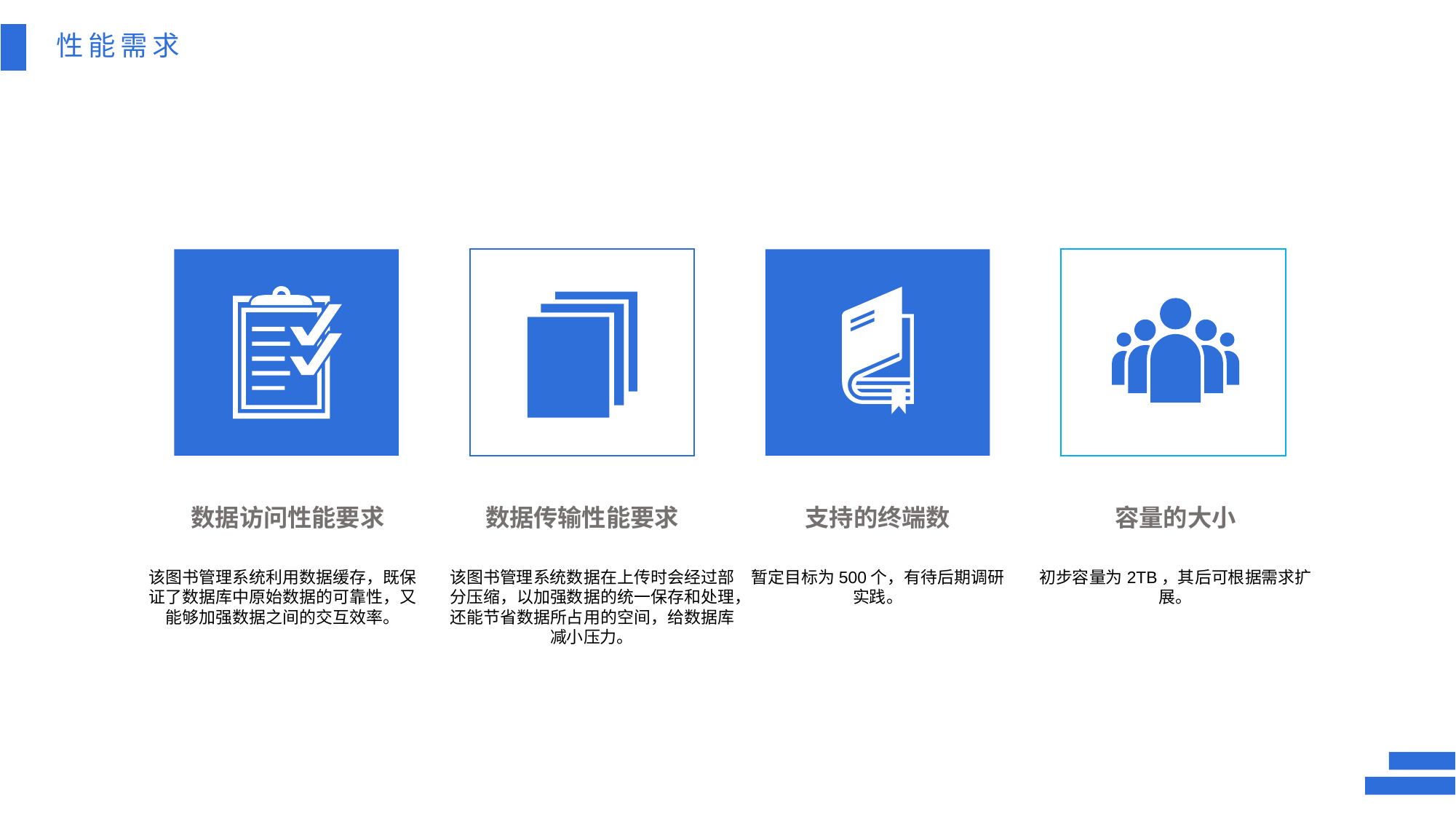

性能需求

数据访问性能要求
数据传输性能要求
支持的终端数
容量的大小
该图书管理系统利用数据缓存，既保证了数据库中原始数据的可靠性，又能够加强数据之间的交互效率。
该图书管理系统数据在上传时会经过部分压缩，以加强数据的统一保存和处理，还能节省数据所占用的空间，给数据库减小压力。
暂定目标为500个，有待后期调研实践。
初步容量为2TB，其后可根据需求扩展。